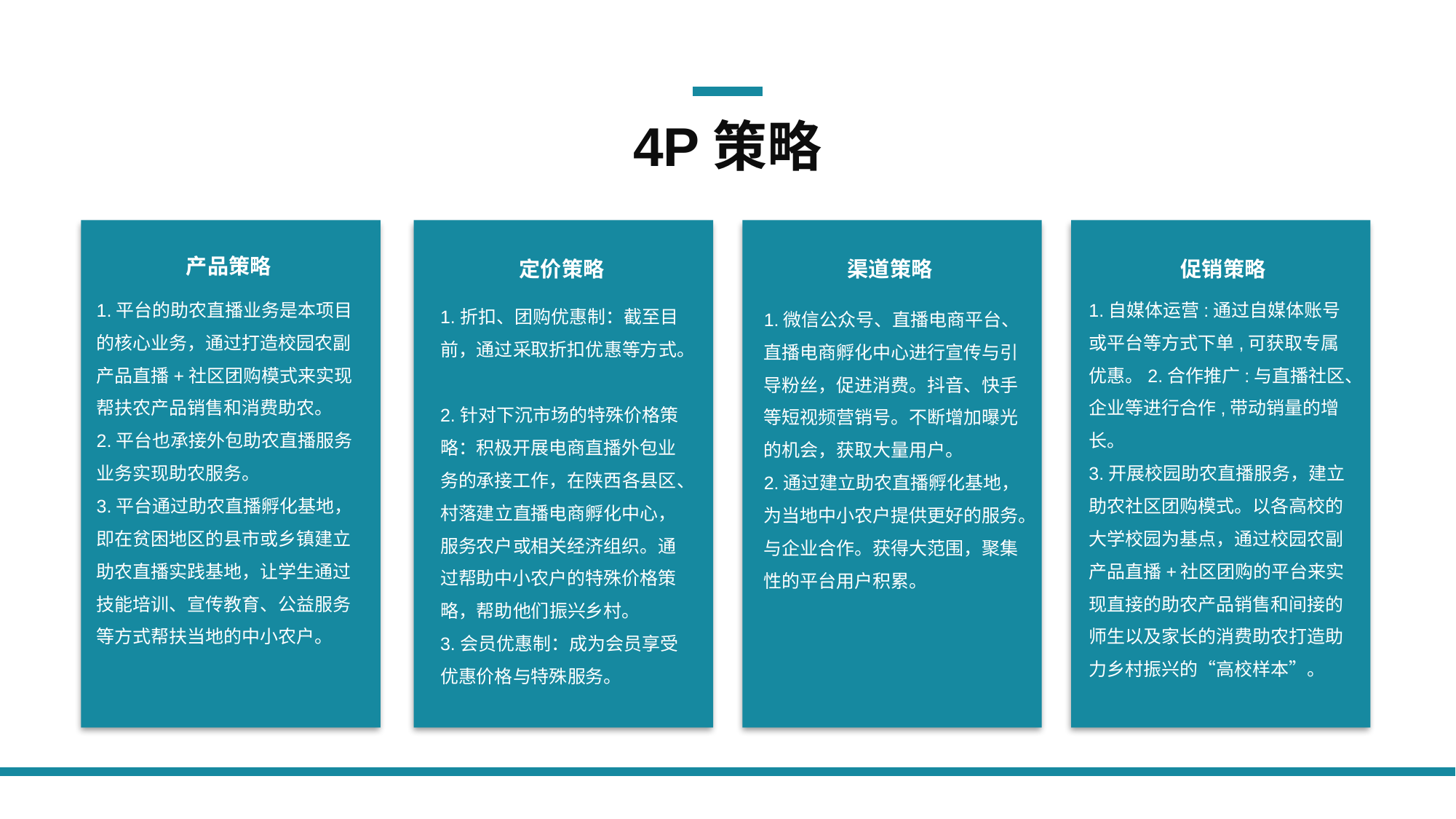

4P策略

产品策略
1.平台的助农直播业务是本项目的核心业务，通过打造校园农副产品直播+社区团购模式来实现帮扶农产品销售和消费助农。
2.平台也承接外包助农直播服务业务实现助农服务。
3.平台通过助农直播孵化基地，即在贫困地区的县市或乡镇建立助农直播实践基地，让学生通过技能培训、宣传教育、公益服务等方式帮扶当地的中小农户。
定价策略
1.折扣、团购优惠制：截至目前，通过采取折扣优惠等方式。
2.针对下沉市场的特殊价格策略：积极开展电商直播外包业务的承接工作，在陕西各县区、村落建立直播电商孵化中心，服务农户或相关经济组织。通过帮助中小农户的特殊价格策略，帮助他们振兴乡村。
3.会员优惠制：成为会员享受优惠价格与特殊服务。
渠道策略
1.微信公众号、直播电商平台、直播电商孵化中心进行宣传与引导粉丝，促进消费。抖音、快手等短视频营销号。不断增加曝光的机会，获取大量用户。
2.通过建立助农直播孵化基地，为当地中小农户提供更好的服务。
与企业合作。获得大范围，聚集性的平台用户积累。
促销策略
1.自媒体运营:通过自媒体账号或平台等方式下单,可获取专属优惠。2.合作推广:与直播社区、企业等进行合作,带动销量的增长。
3.开展校园助农直播服务，建立助农社区团购模式。以各高校的大学校园为基点，通过校园农副产品直播+社区团购的平台来实现直接的助农产品销售和间接的师生以及家长的消费助农打造助力乡村振兴的“高校样本”。